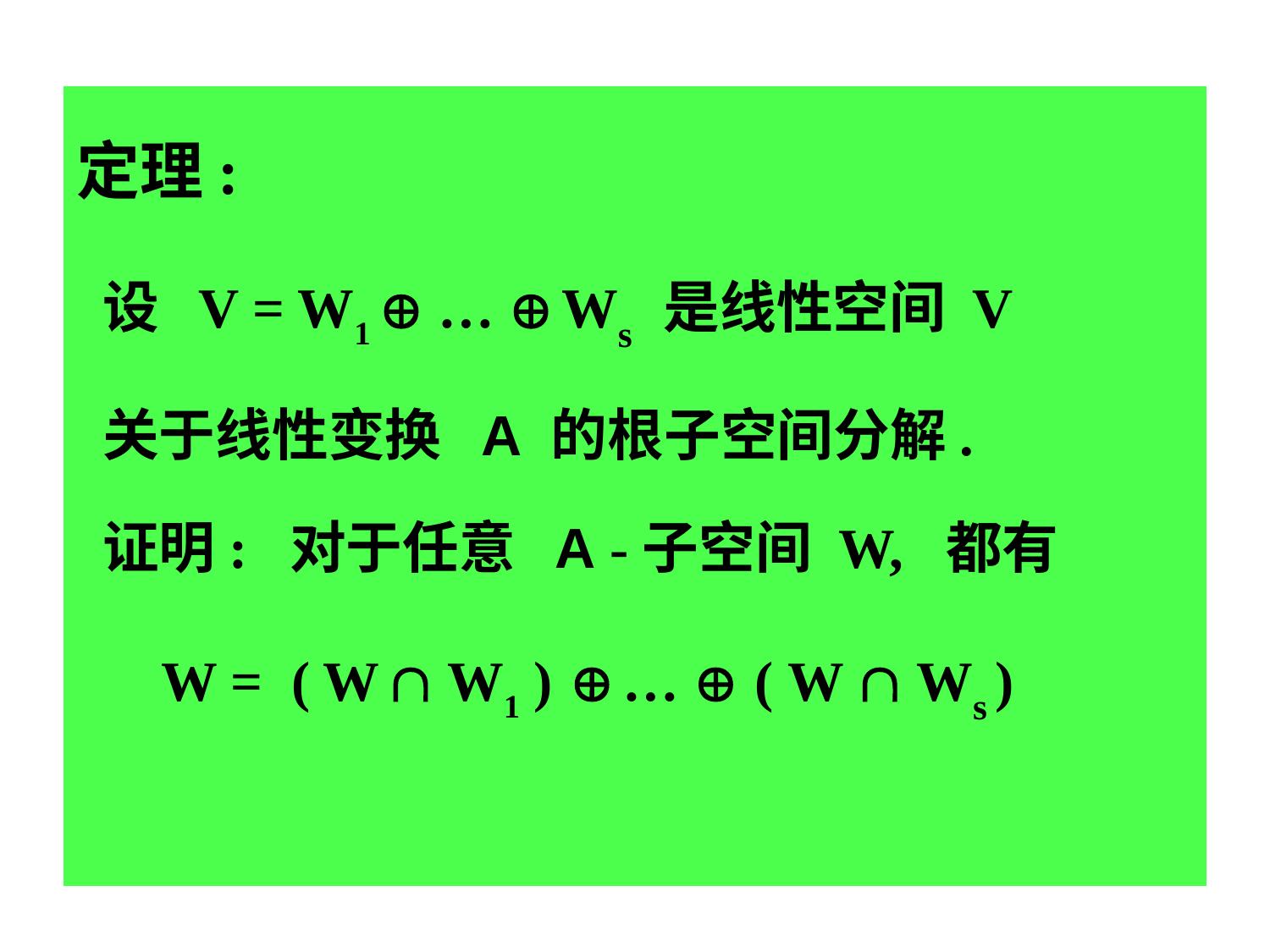

定理:
 设  V = W1 ⊕ … ⊕ Ws  是线性空间 V
 关于线性变换  A 的根子空间分解.
 证明:  对于任意  A -子空间 W,  都有
      W =  ( W ∩ W1 )  ⊕ … ⊕  ( W ∩ Ws )